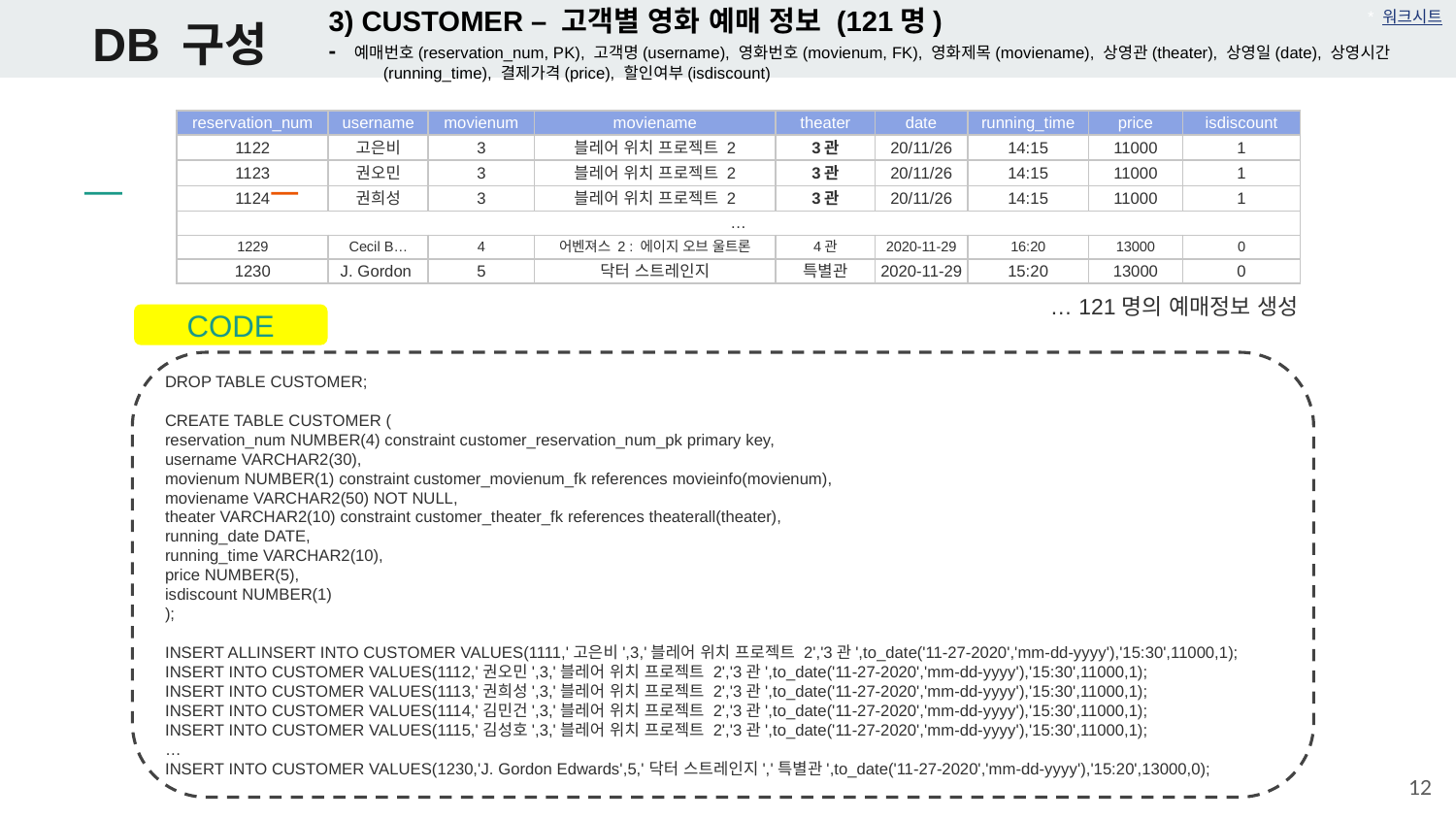

# DB 구성

3) CUSTOMER – 고객별 영화 예매 정보 (121명)
-  예매번호(reservation_num, PK), 고객명(username), 영화번호(movienum, FK), 영화제목(moviename), 상영관(theater), 상영일(date), 상영시간(running_time), 결제가격(price), 할인여부(isdiscount)
* 워크시트
| reservation\_num | username | movienum | moviename | theater | date | running\_time | price | isdiscount |
| --- | --- | --- | --- | --- | --- | --- | --- | --- |
| 1122 | 고은비 | 3 | 블레어 위치 프로젝트 2 | 3관 | 20/11/26 | 14:15 | 11000 | 1 |
| 1123 | 권오민 | 3 | 블레어 위치 프로젝트 2 | 3관 | 20/11/26 | 14:15 | 11000 | 1 |
| 1124 | 권희성 | 3 | 블레어 위치 프로젝트 2 | 3관 | 20/11/26 | 14:15 | 11000 | 1 |
| … |  |  |  |  |  |  |  |  |
| 1229 | Cecil B… | 4 | 어벤져스 2 : 에이지 오브 울트론 | 4관 | 2020-11-29 | 16:20 | 13000 | 0 |
| 1230 | J. Gordon | 5 | 닥터 스트레인지 | 특별관 | 2020-11-29 | 15:20 | 13000 | 0 |

… 121명의 예매정보 생성
CODE
DROP TABLE CUSTOMER;

CREATE TABLE CUSTOMER (
reservation_num NUMBER(4) constraint customer_reservation_num_pk primary key,
username VARCHAR2(30),
movienum NUMBER(1) constraint customer_movienum_fk references movieinfo(movienum),
moviename VARCHAR2(50) NOT NULL,
theater VARCHAR2(10) constraint customer_theater_fk references theaterall(theater),
running_date DATE,
running_time VARCHAR2(10),
price NUMBER(5),
isdiscount NUMBER(1)
);

INSERT ALLINSERT INTO CUSTOMER VALUES(1111,'고은비',3,'블레어 위치 프로젝트 2','3관',to_date('11-27-2020','mm-dd-yyyy'),'15:30',11000,1);
INSERT INTO CUSTOMER VALUES(1112,'권오민',3,'블레어 위치 프로젝트 2','3관',to_date('11-27-2020','mm-dd-yyyy'),'15:30',11000,1);
INSERT INTO CUSTOMER VALUES(1113,'권희성',3,'블레어 위치 프로젝트 2','3관',to_date('11-27-2020','mm-dd-yyyy'),'15:30',11000,1);
INSERT INTO CUSTOMER VALUES(1114,'김민건',3,'블레어 위치 프로젝트 2','3관',to_date('11-27-2020','mm-dd-yyyy'),'15:30',11000,1);
INSERT INTO CUSTOMER VALUES(1115,'김성호',3,'블레어 위치 프로젝트 2','3관',to_date('11-27-2020','mm-dd-yyyy'),'15:30',11000,1);
…
INSERT INTO CUSTOMER VALUES(1230,'J. Gordon Edwards',5,'닥터 스트레인지','특별관',to_date('11-27-2020','mm-dd-yyyy'),'15:20',13000,0);
12